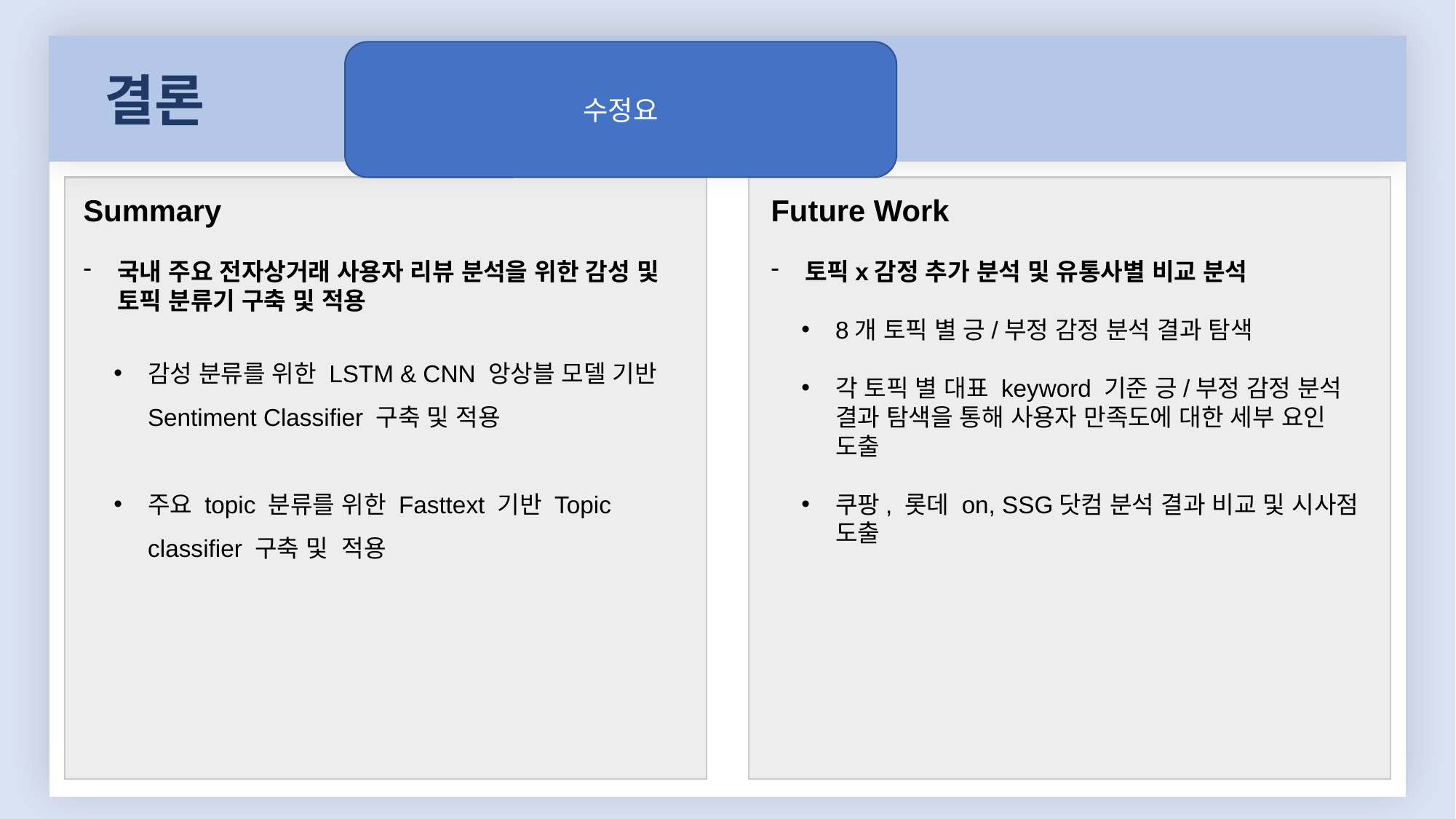

수정요
결론

Summary

국내 주요 전자상거래 사용자 리뷰 분석을 위한 감성 및 토픽 분류기 구축 및 적용

감성 분류를 위한 LSTM & CNN 앙상블 모델 기반 Sentiment Classifier 구축 및 적용

주요 topic 분류를 위한 Fasttext 기반 Topic classifier 구축 및  적용

Future Work

토픽x감정 추가 분석 및 유통사별 비교 분석

8개 토픽 별 긍/부정 감정 분석 결과 탐색

각 토픽 별 대표 keyword 기준 긍/부정 감정 분석 결과 탐색을 통해 사용자 만족도에 대한 세부 요인 도출

쿠팡, 롯데 on, SSG닷컴 분석 결과 비교 및 시사점 도출